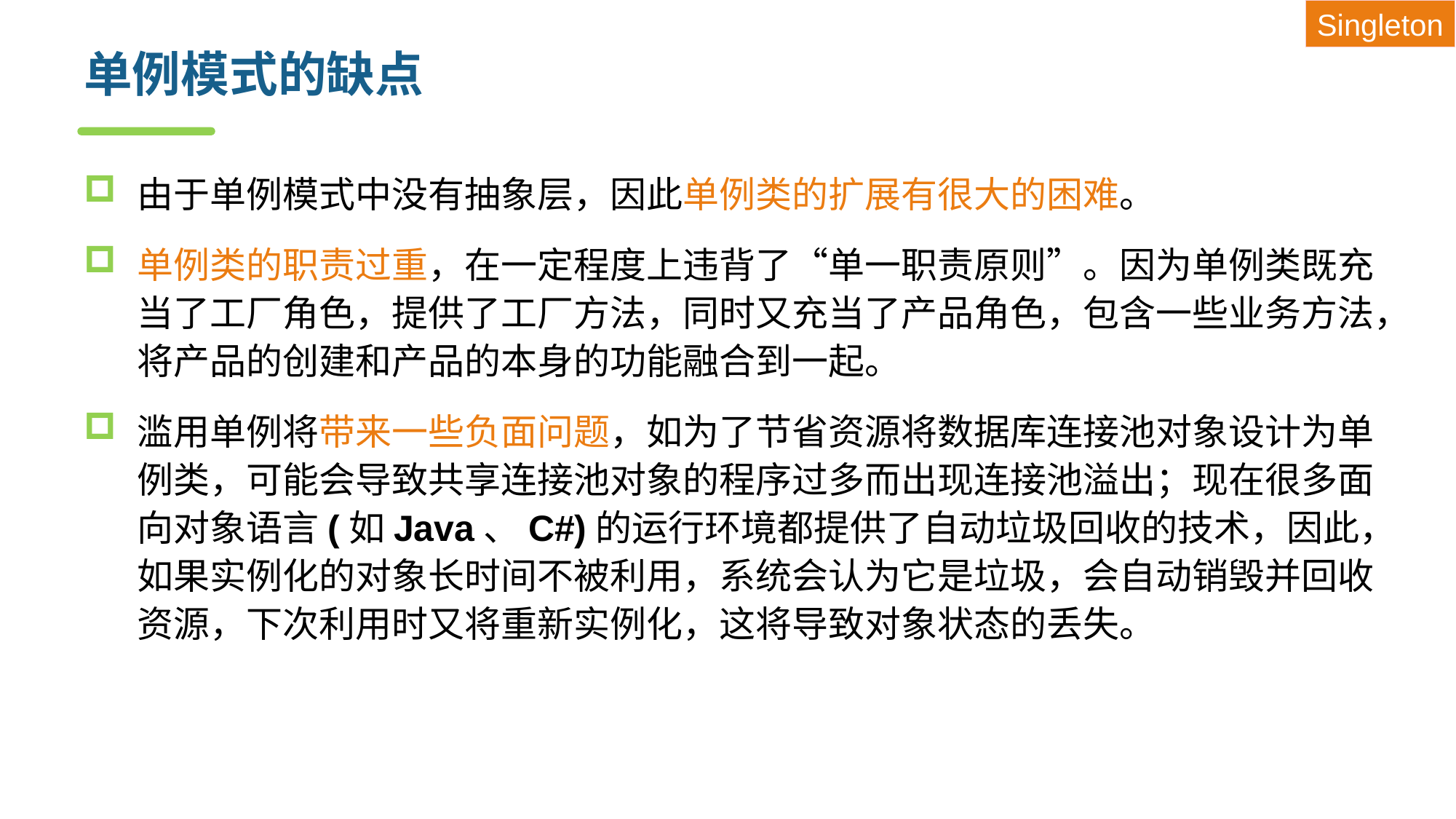

Singleton
# 单例模式的缺点
由于单例模式中没有抽象层，因此单例类的扩展有很大的困难。
单例类的职责过重，在一定程度上违背了“单一职责原则”。因为单例类既充当了工厂角色，提供了工厂方法，同时又充当了产品角色，包含一些业务方法，将产品的创建和产品的本身的功能融合到一起。
滥用单例将带来一些负面问题，如为了节省资源将数据库连接池对象设计为单例类，可能会导致共享连接池对象的程序过多而出现连接池溢出；现在很多面向对象语言(如Java、C#)的运行环境都提供了自动垃圾回收的技术，因此，如果实例化的对象长时间不被利用，系统会认为它是垃圾，会自动销毁并回收资源，下次利用时又将重新实例化，这将导致对象状态的丢失。
74